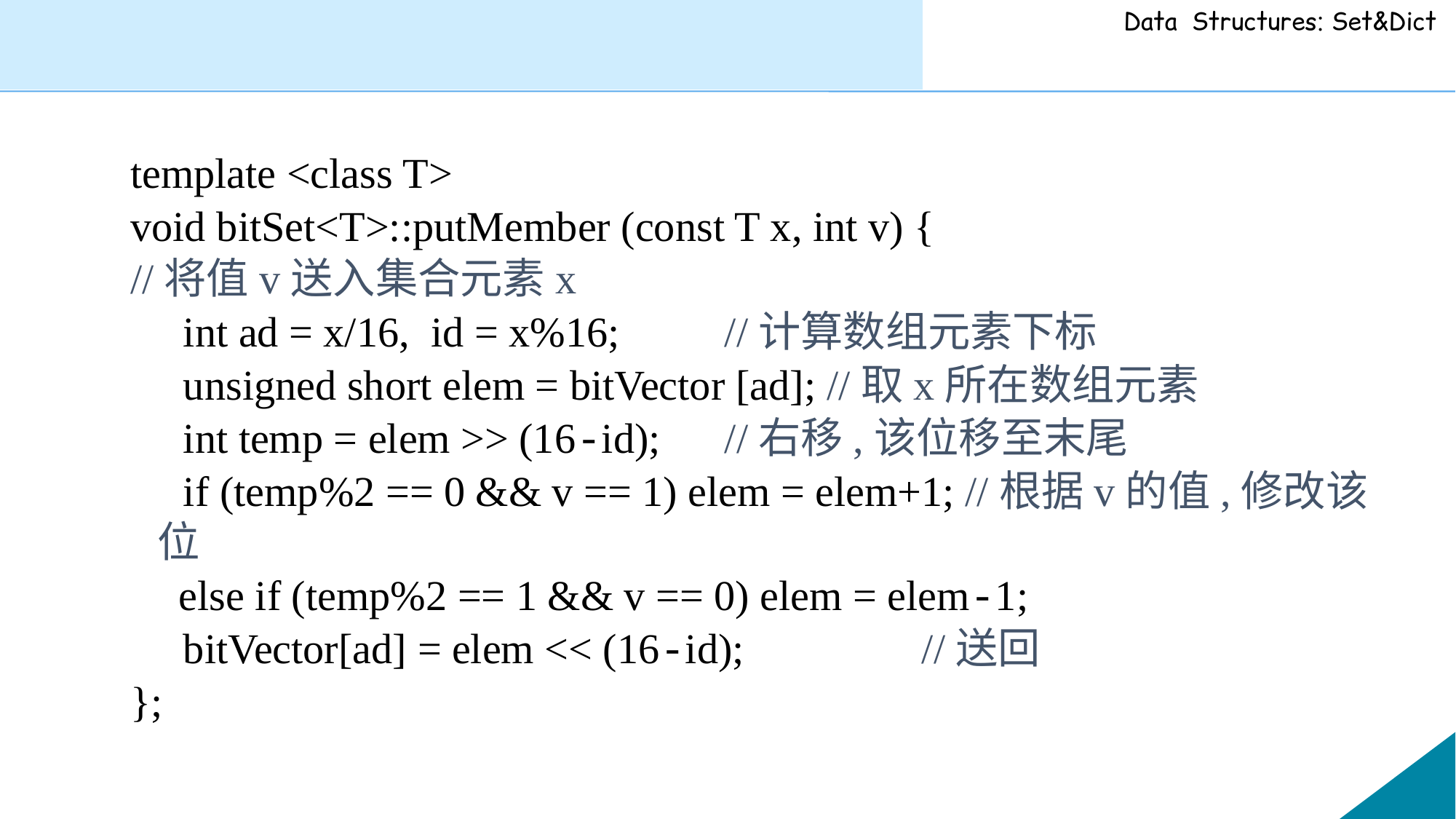

template <class T>
void bitSet<T>::putMember (const T x, int v) {
//将值v送入集合元素x
     int ad = x/16,  id = x%16;	  //计算数组元素下标
     unsigned short elem = bitVector [ad]; //取x所在数组元素
     int temp = elem >> (16-id);	  //右移,该位移至末尾
     if (temp%2 == 0 && v == 1) elem = elem+1; //根据v的值,修改该位
	  else if (temp%2 == 1 && v == 0) elem = elem-1;
     bitVector[ad] = elem << (16-id);		//送回
};